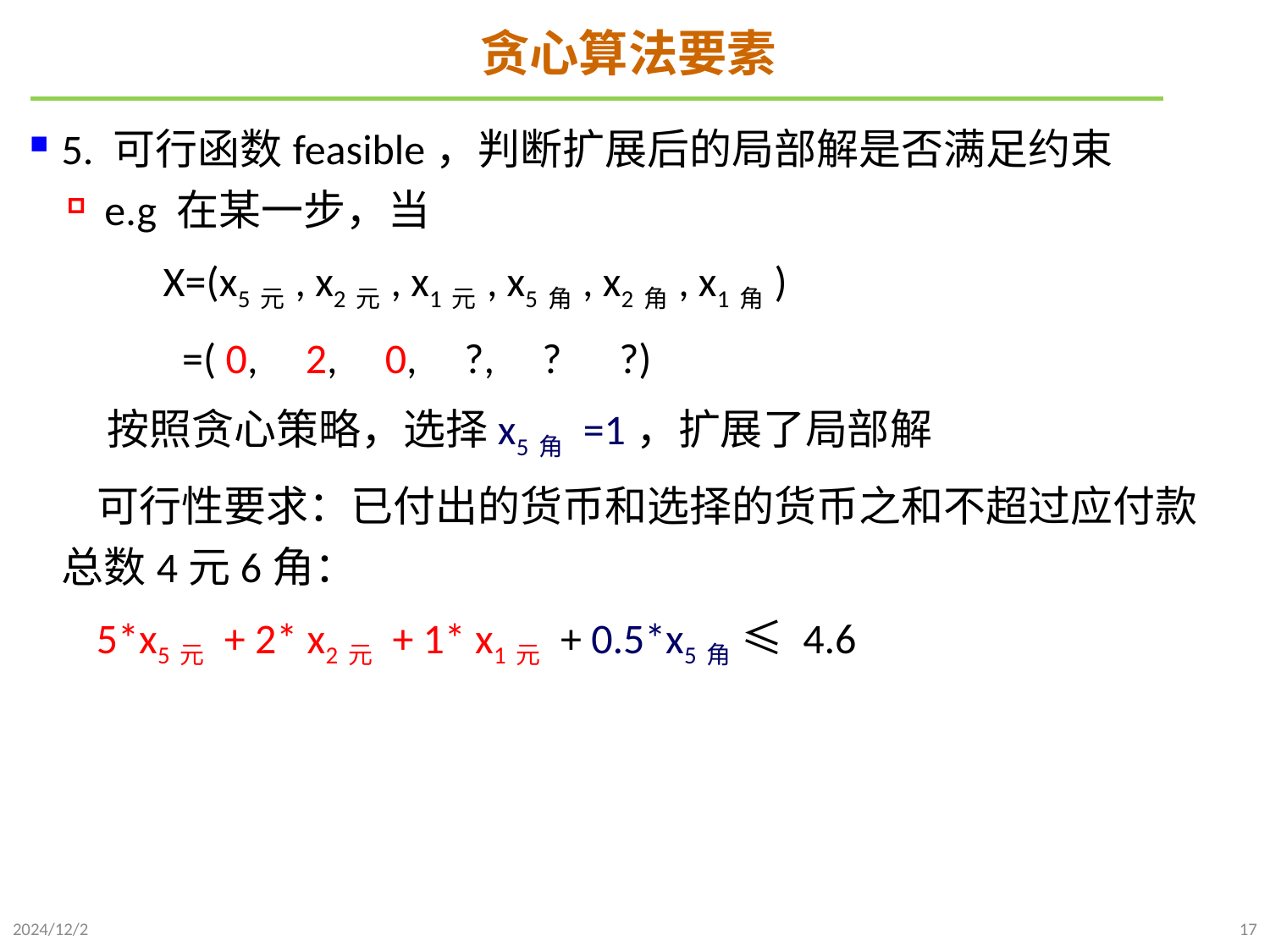

# 贪心算法要素
5. 可行函数feasible，判断扩展后的局部解是否满足约束
e.g 在某一步，当
              X=(x5元, x2元, x1元, x5角, x2角, x1角)
                =( 0,     2,     0,     ?,     ?      ?)
       按照贪心策略，选择x5角 =1，扩展了局部解
      可行性要求：已付出的货币和选择的货币之和不超过应付款总数4元6角：
       5*x5元 + 2* x2元 + 1* x1元 + 0.5*x5角 ≤ 4.6

2024/12/2
17